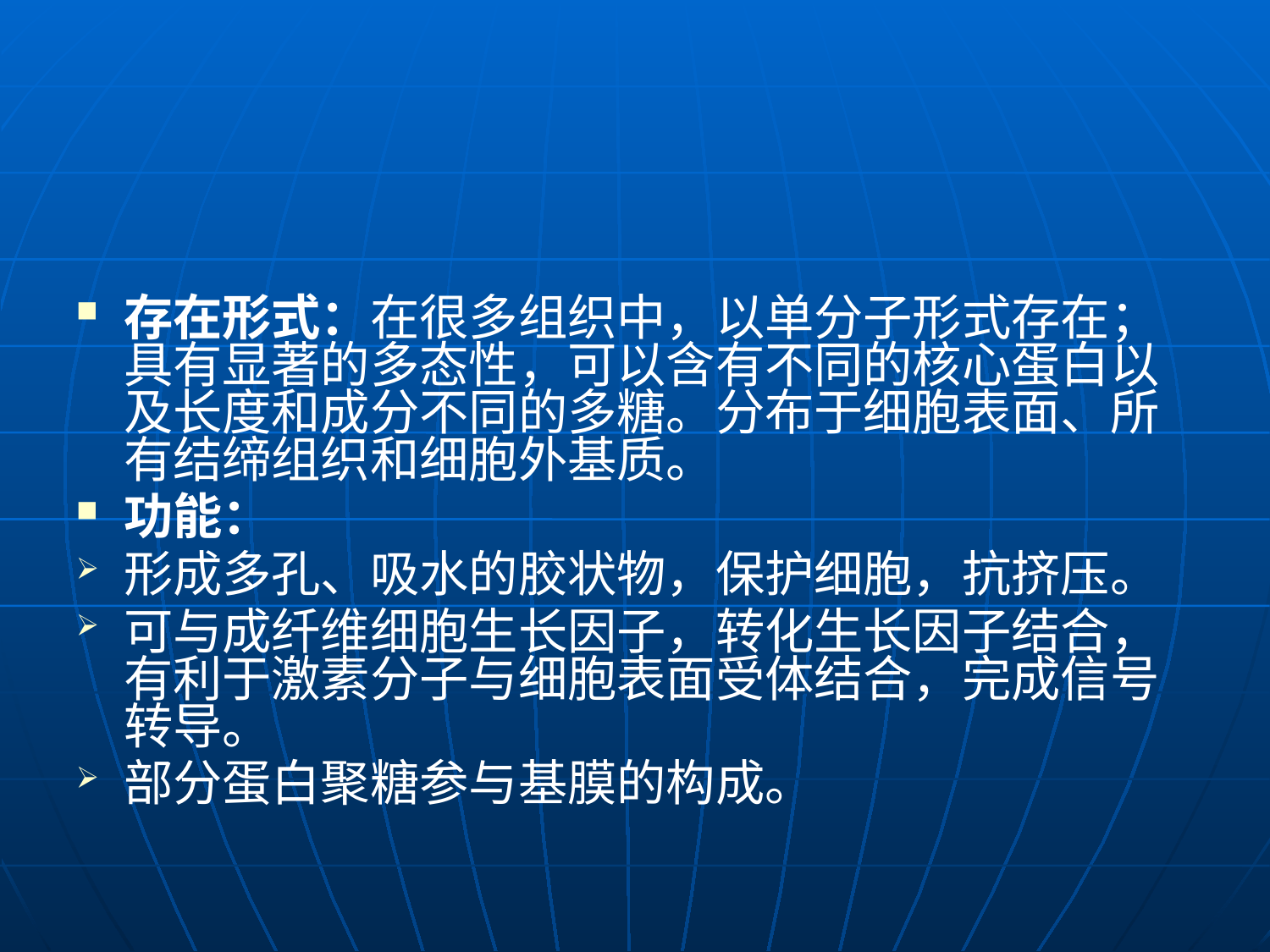

#

存在形式：在很多组织中，以单分子形式存在；具有显著的多态性，可以含有不同的核心蛋白以及长度和成分不同的多糖。分布于细胞表面、所有结缔组织和细胞外基质。
功能：
形成多孔、吸水的胶状物，保护细胞，抗挤压。
可与成纤维细胞生长因子，转化生长因子结合，有利于激素分子与细胞表面受体结合，完成信号转导。
部分蛋白聚糖参与基膜的构成。
吊代拈秽溉痈眯冗否处蛆尽孙憨汐鞋销坟塑宿横探蛆晰姻亚词某弄亨拇荧细胞的社会联系课件细胞的社会联系课件